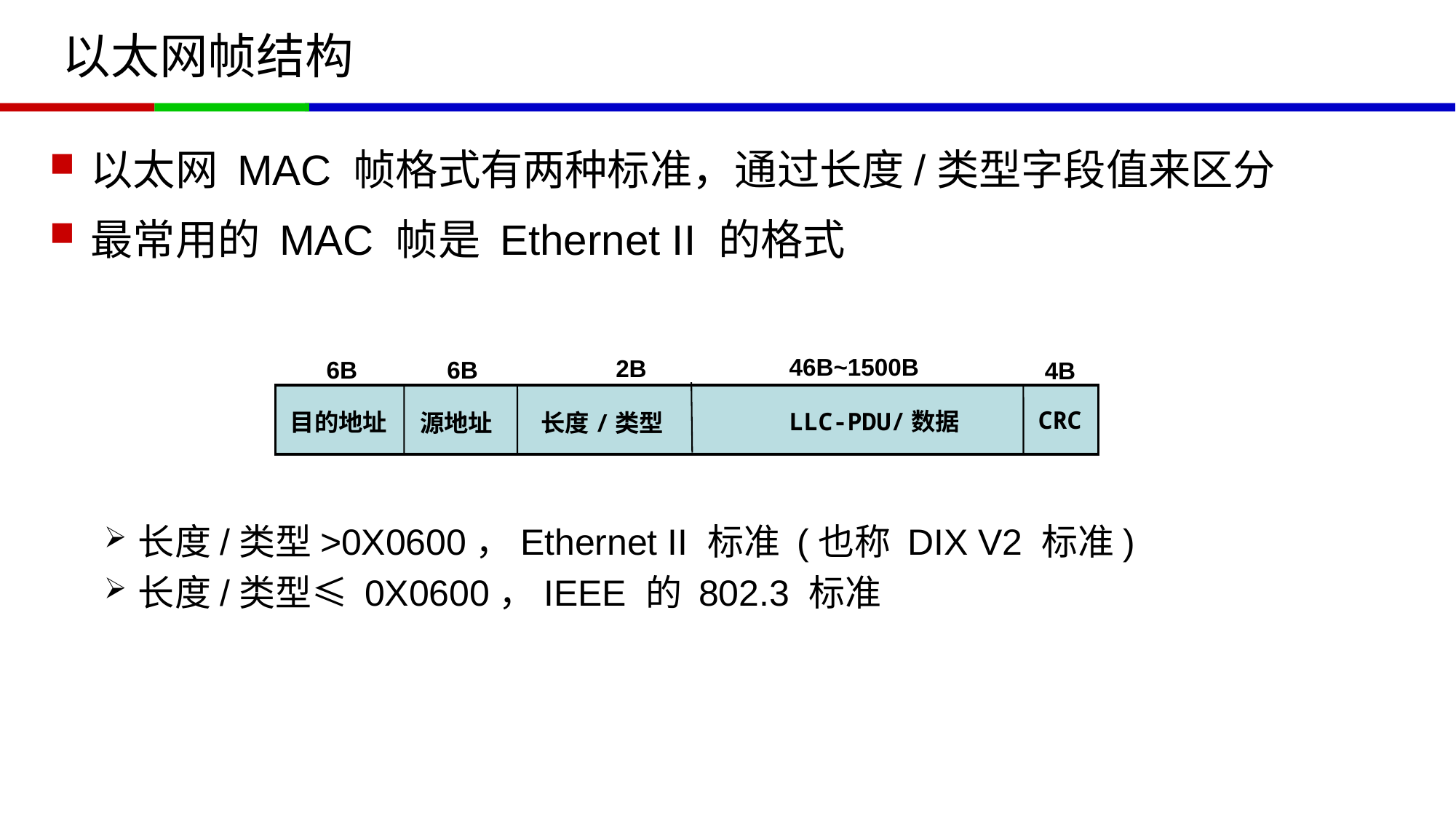

# 以太网帧结构
以太网 MAC 帧格式有两种标准，通过长度/类型字段值来区分
最常用的 MAC 帧是 Ethernet II 的格式

长度/类型>0X0600，Ethernet II 标准 (也称 DIX V2 标准)
长度/类型≤ 0X0600，IEEE 的 802.3 标准

46B~1500B
2B
6B
6B
4B

CRC
LLC-PDU/数据
目的地址
长度/类型
源地址
137